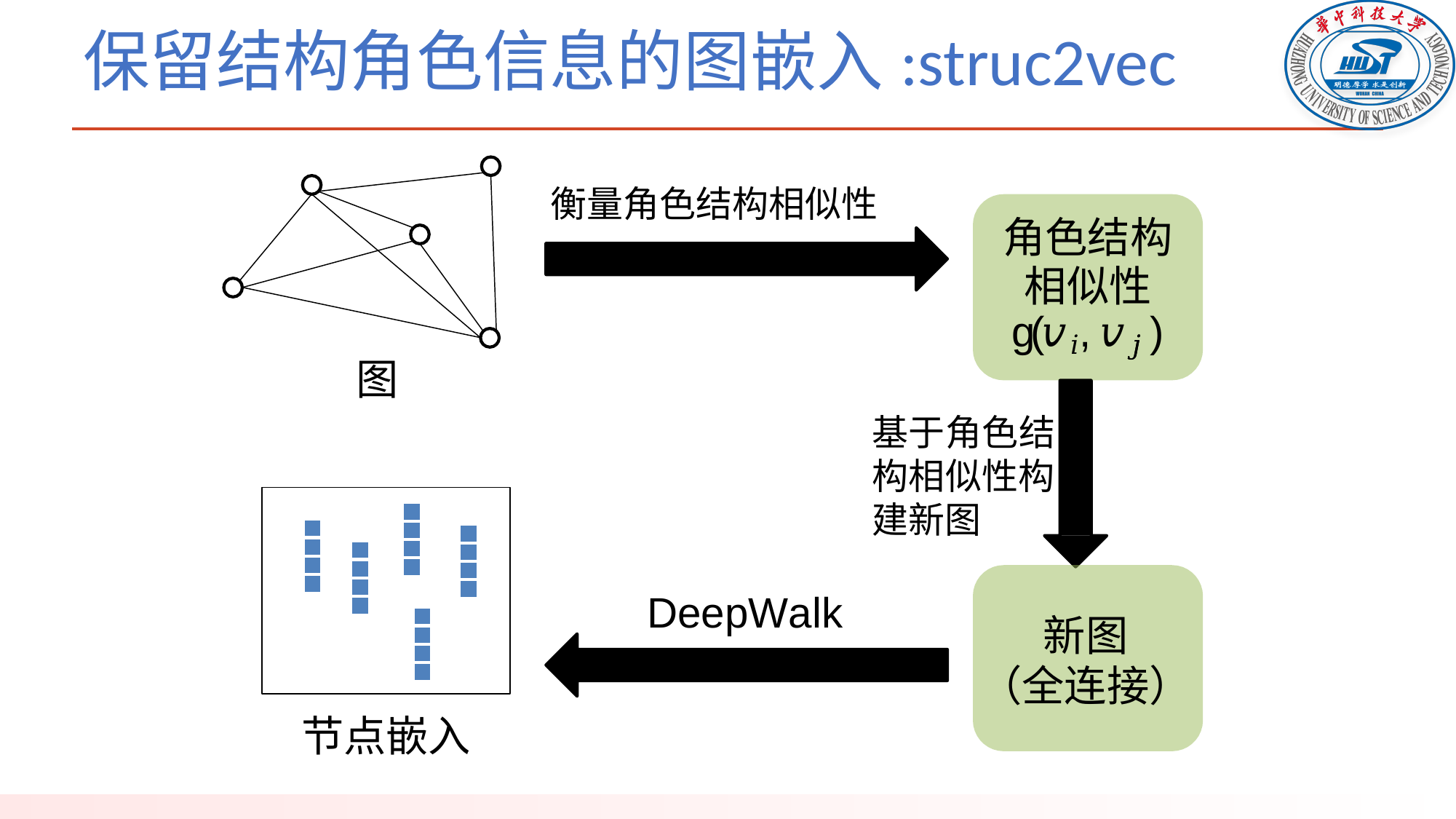

# 保留结构角色信息的图嵌入:struc2vec

衡量角色结构相似性

角色结构
相似性
g(𝑣𝑖, 𝑣𝑗𝑗 )

图

基于角色结构相似性构建新图

DeepWalk

新图
（全连接）

节点嵌入